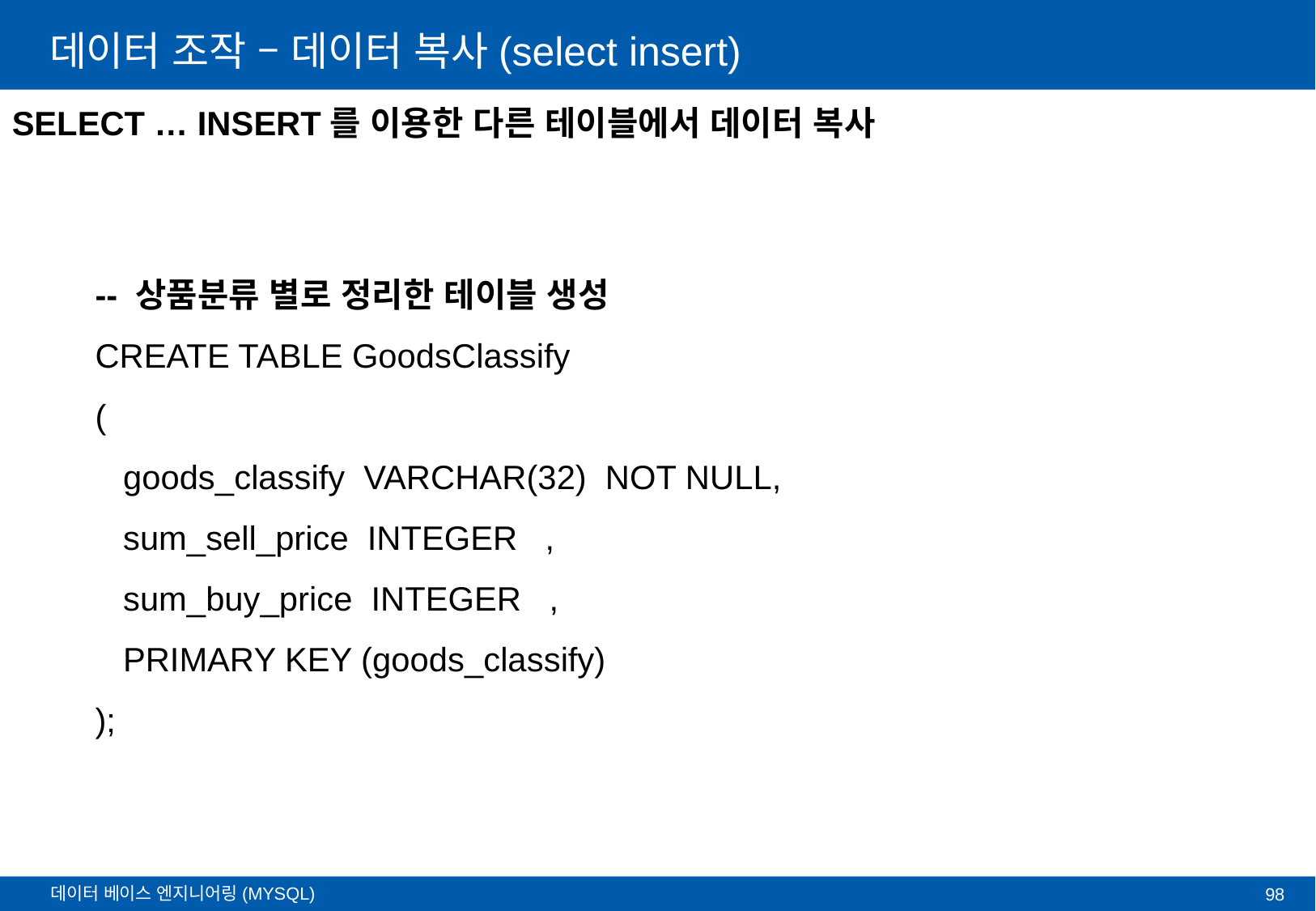

# 데이터 조작 – 데이터 복사(select insert)
SELECT … INSERT를 이용한 다른 테이블에서 데이터 복사
-- 상품분류 별로 정리한 테이블 생성
CREATE TABLE GoodsClassify
(
   goods_classify  VARCHAR(32)  NOT NULL,
   sum_sell_price  INTEGER   ,
   sum_buy_price  INTEGER   ,
   PRIMARY KEY (goods_classify)
);
98